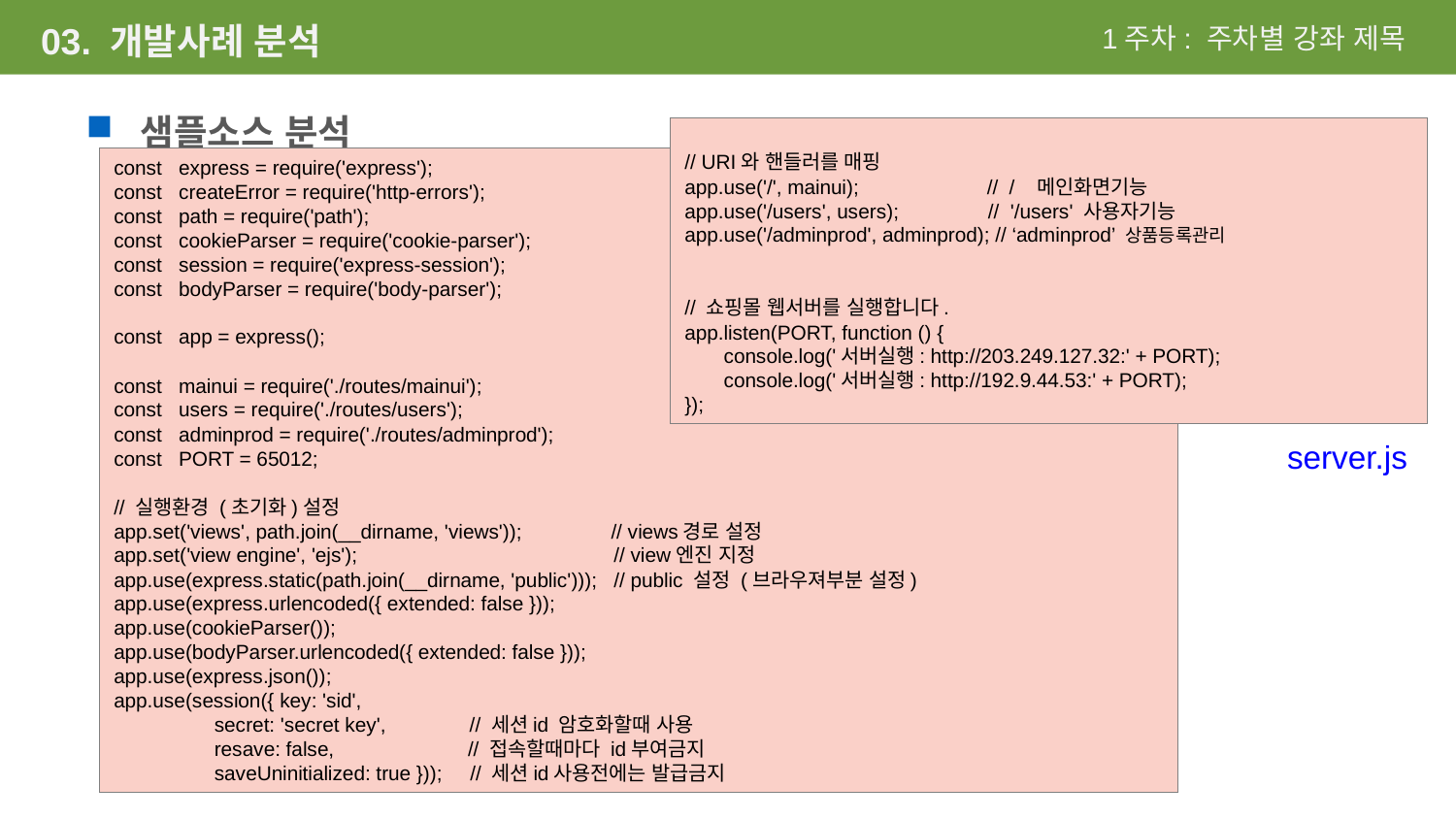

1주차: 주차별 강좌 제목
03. 개발사례 분석
샘플소스 분석

// URI와 핸들러를 매핑
app.use('/', mainui);                       //  /   메인화면기능
app.use('/users', users);                //  '/users' 사용자기능
app.use('/adminprod', adminprod); // ‘adminprod’ 상품등록관리

// 쇼핑몰 웹서버를 실행합니다.
app.listen(PORT, function () {
       console.log('서버실행: http://203.249.127.32:' + PORT);
       console.log('서버실행: http://192.9.44.53:' + PORT);
});
const   express = require('express');
const   createError = require('http-errors');
const   path = require('path');
const   cookieParser = require('cookie-parser');
const   session = require('express-session');
const   bodyParser = require('body-parser');

const   app = express();

const   mainui = require('./routes/mainui');
const   users = require('./routes/users');
const   adminprod = require('./routes/adminprod');
const   PORT = 65012;

// 실행환경 (초기화)설정
app.set('views', path.join(__dirname, 'views'));                // views경로 설정
app.set('view engine', 'ejs');                                              // view엔진 지정
app.use(express.static(path.join(__dirname, 'public')));   // public 설정 (브라우져부분 설정)
app.use(express.urlencoded({ extended: false }));
app.use(cookieParser());
app.use(bodyParser.urlencoded({ extended: false }));
app.use(express.json());
app.use(session({ key: 'sid',
                  secret: 'secret key',               // 세션id 암호화할때 사용
                  resave: false,                        // 접속할때마다 id부여금지
                  saveUninitialized: true }));     // 세션id사용전에는 발급금지
server.js